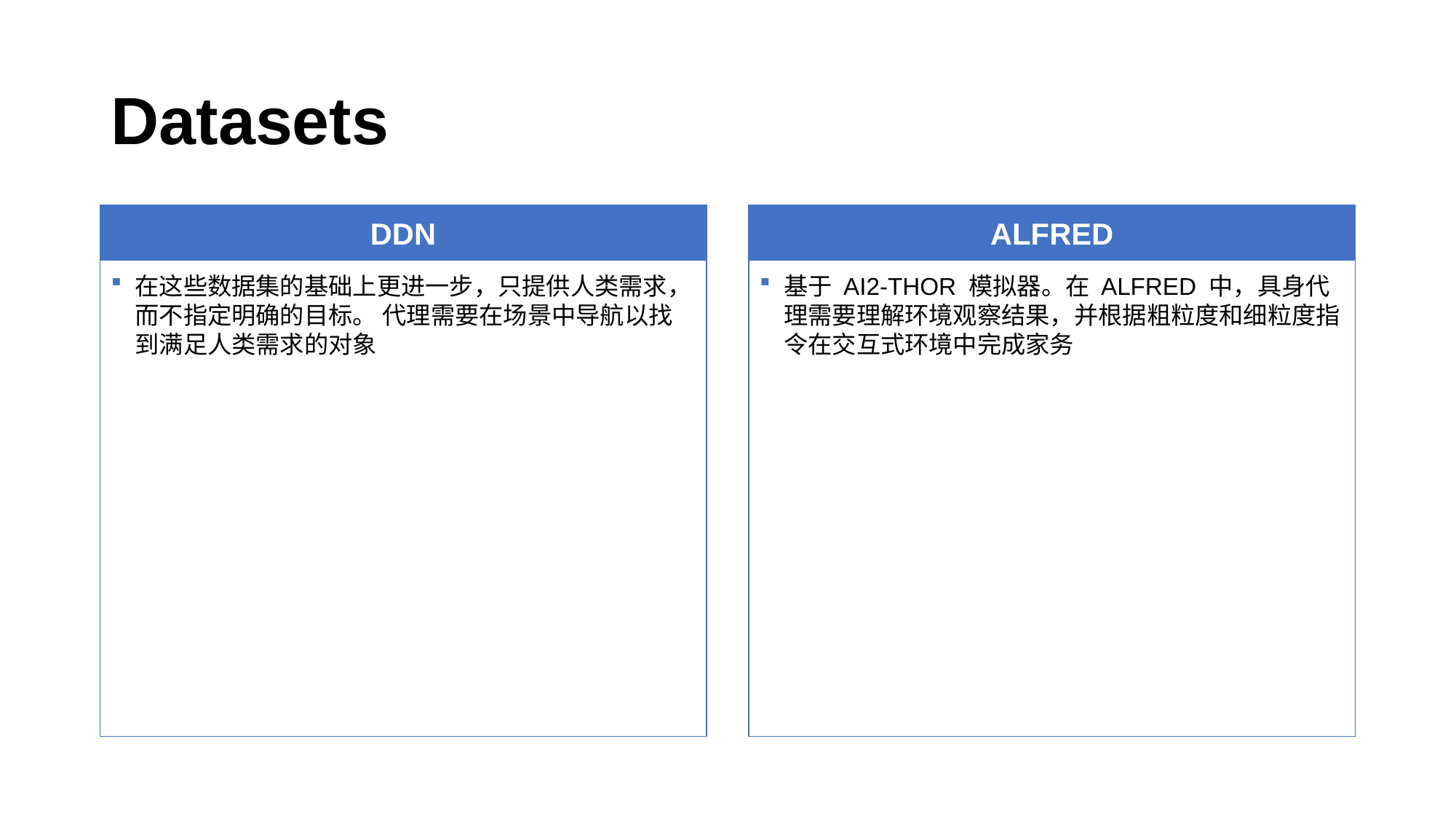

# Datasets
DDN
ALFRED
在这些数据集的基础上更进一步，只提供人类需求，而不指定明确的目标。 代理需要在场景中导航以找到满足人类需求的对象
基于 AI2-THOR 模拟器。在 ALFRED 中，具身代理需要理解环境观察结果，并根据粗粒度和细粒度指令在交互式环境中完成家务